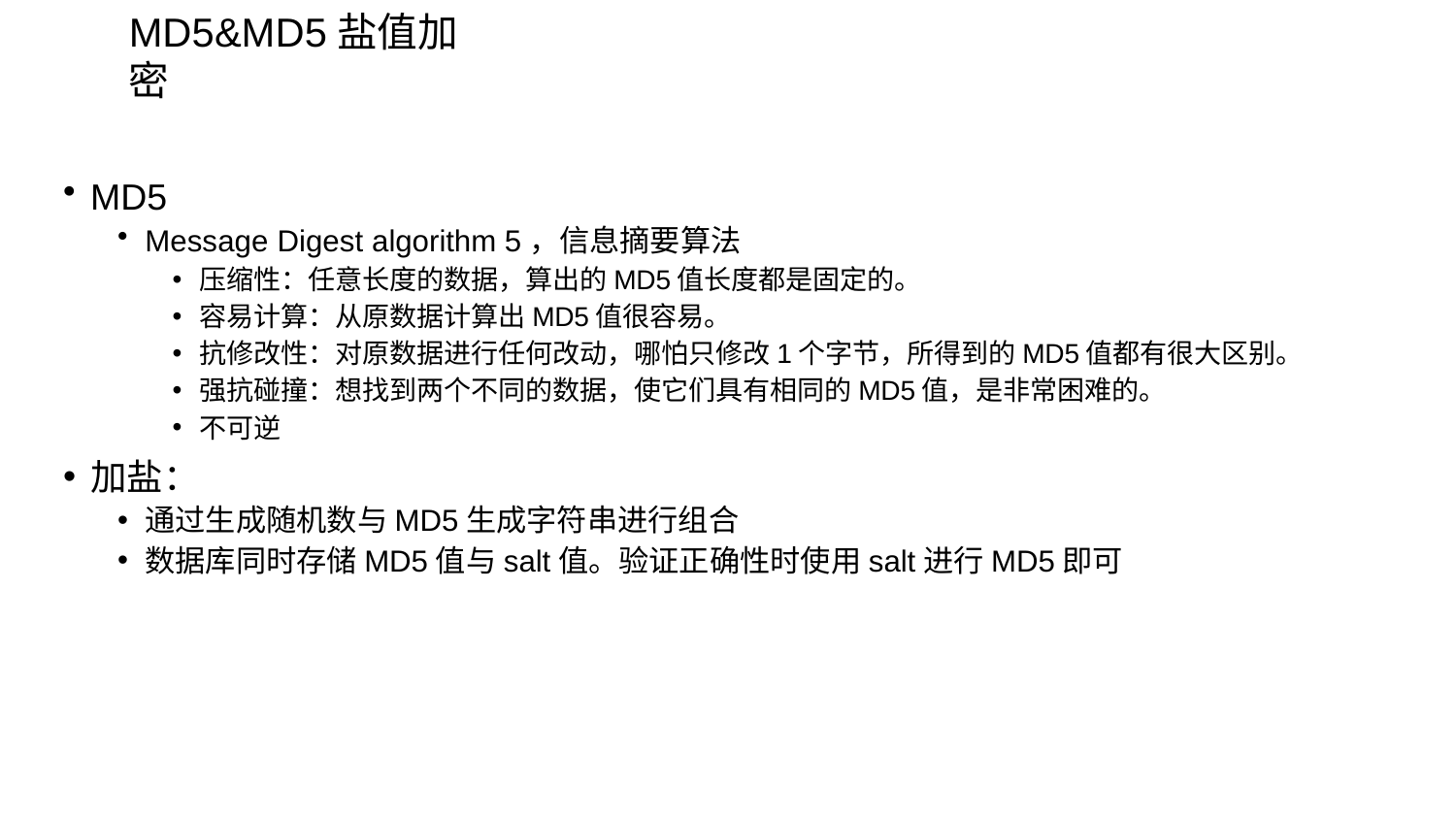

# MD5&MD5盐值加密
MD5
Message Digest algorithm 5，信息摘要算法
压缩性：任意长度的数据，算出的MD5值长度都是固定的。
容易计算：从原数据计算出MD5值很容易。
抗修改性：对原数据进行任何改动，哪怕只修改1个字节，所得到的MD5值都有很大区别。
强抗碰撞：想找到两个不同的数据，使它们具有相同的MD5值，是非常困难的。
不可逆
加盐：
通过生成随机数与MD5生成字符串进行组合
数据库同时存储MD5值与salt值。验证正确性时使用salt进行MD5即可